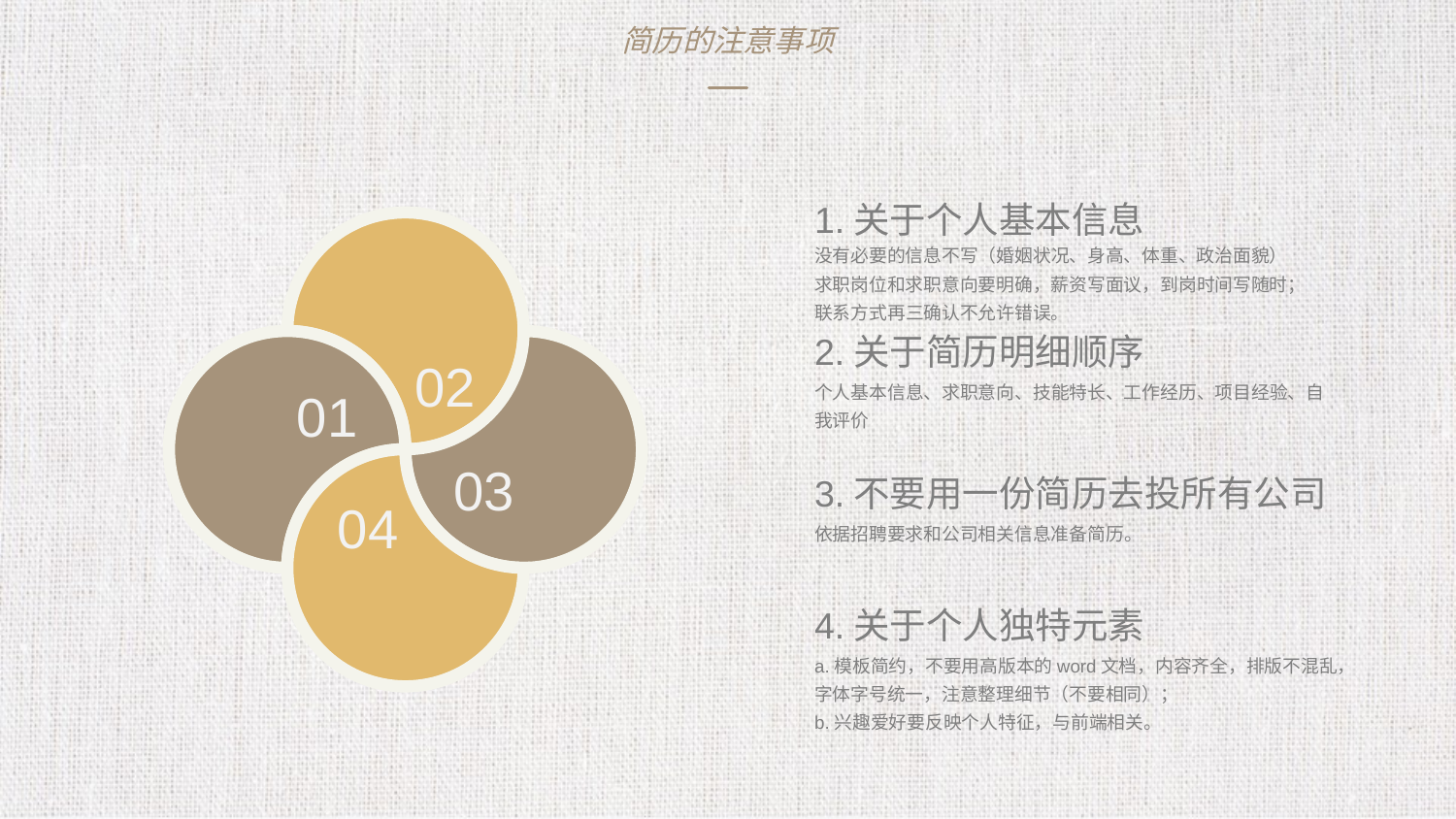

简历的注意事项
1.关于个人基本信息

没有必要的信息不写（婚姻状况、身高、体重、政治面貌）
求职岗位和求职意向要明确，薪资写面议，到岗时间写随时；
联系方式再三确认不允许错误。
2.关于简历明细顺序

02
个人基本信息、求职意向、技能特长、工作经历、项目经验、自我评价
01

03
3.不要用一份简历去投所有公司
04
依据招聘要求和公司相关信息准备简历。
4.关于个人独特元素
a.模板简约，不要用高版本的word文档，内容齐全，排版不混乱，字体字号统一，注意整理细节（不要相同）；
b.兴趣爱好要反映个人特征，与前端相关。